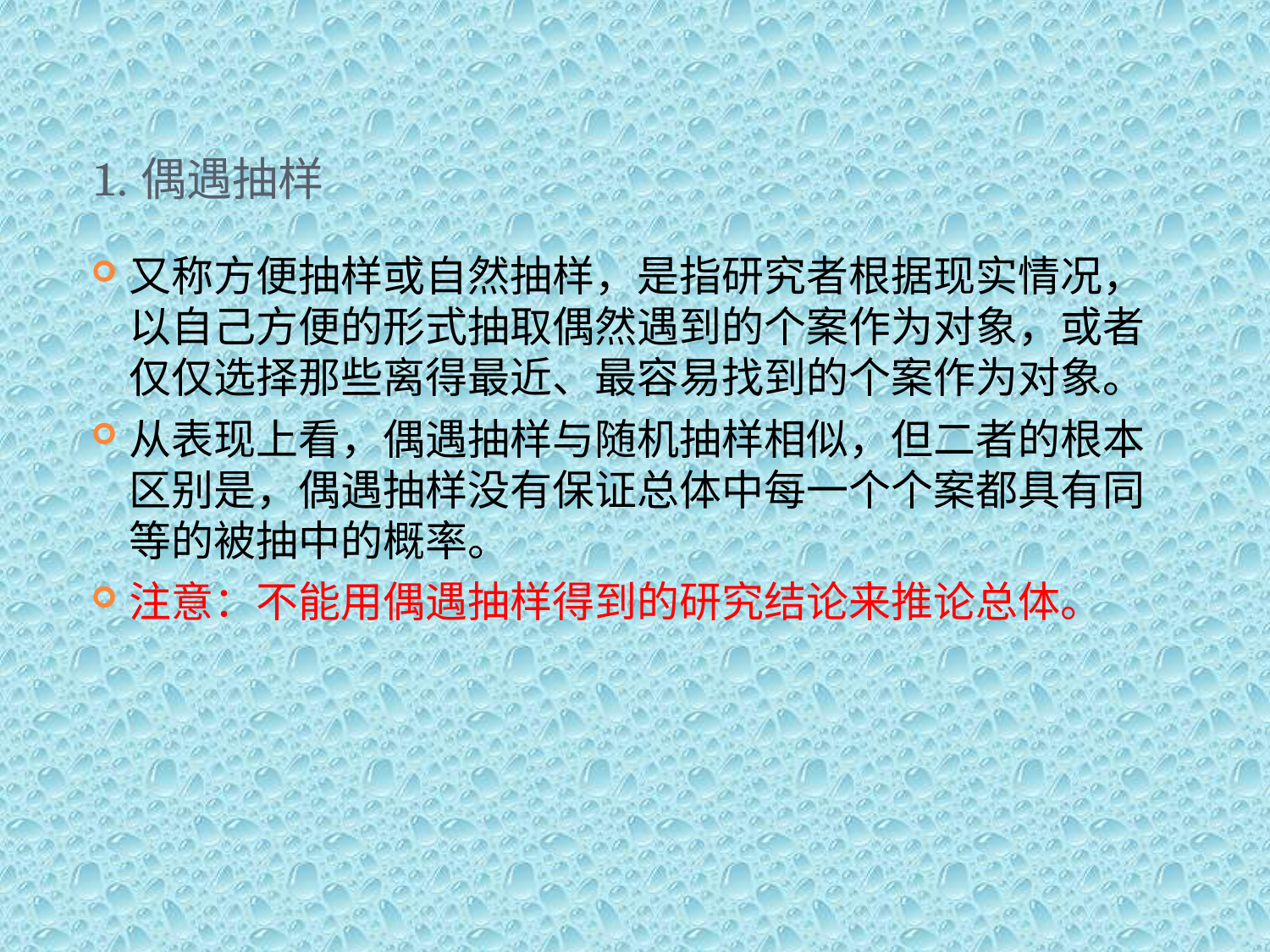

# 1.偶遇抽样
又称方便抽样或自然抽样，是指研究者根据现实情况，以自己方便的形式抽取偶然遇到的个案作为对象，或者仅仅选择那些离得最近、最容易找到的个案作为对象。
从表现上看，偶遇抽样与随机抽样相似，但二者的根本区别是，偶遇抽样没有保证总体中每一个个案都具有同等的被抽中的概率。
注意：不能用偶遇抽样得到的研究结论来推论总体。